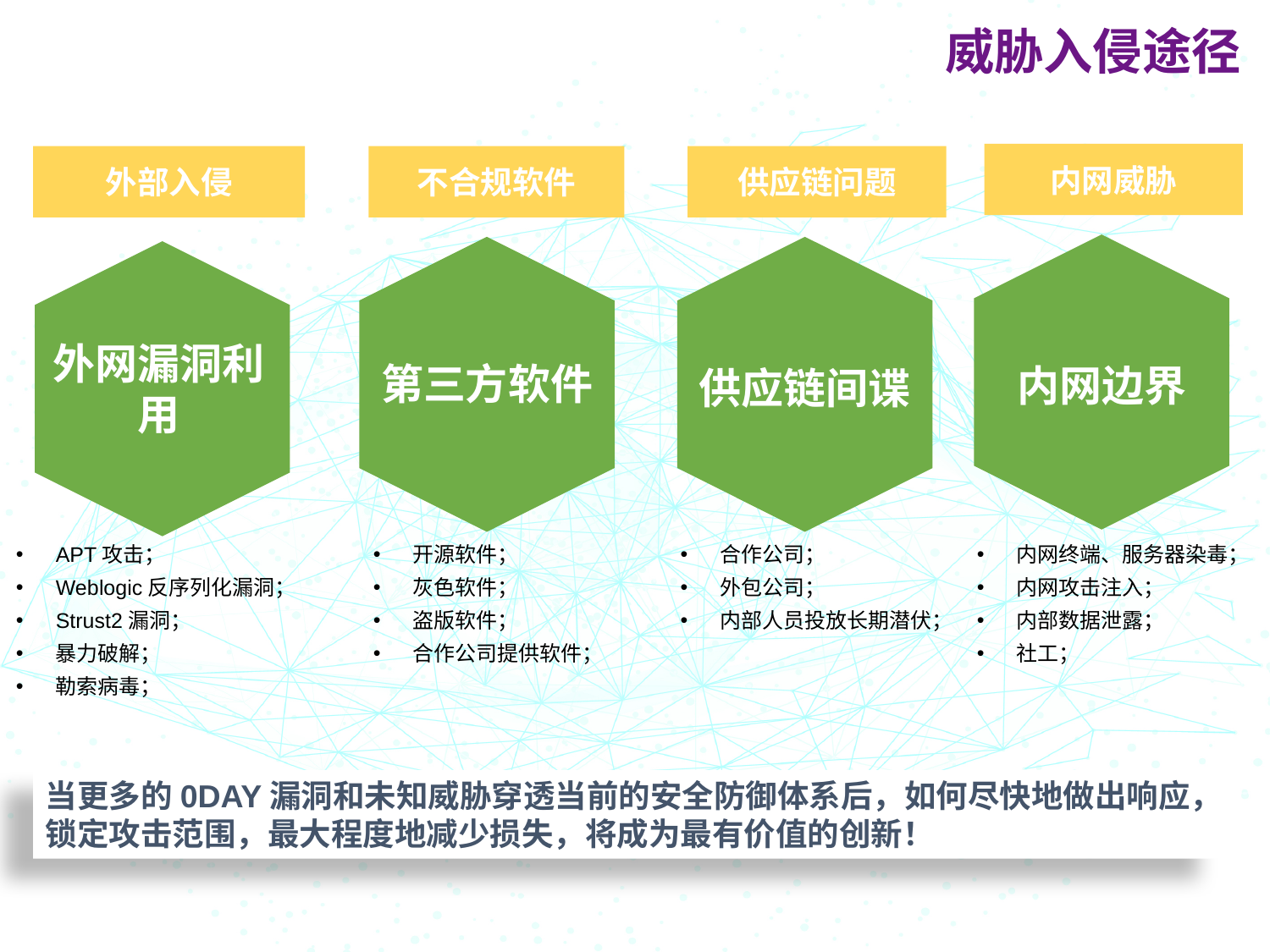

威胁入侵途径
内网威胁
外部入侵
不合规软件
供应链问题

外网漏洞利用
第三方软件
内网边界
供应链间谍
APT攻击；
Weblogic反序列化漏洞；
Strust2漏洞；
暴力破解；
勒索病毒；
开源软件；
灰色软件；
盗版软件；
合作公司提供软件；

合作公司；
外包公司；
内部人员投放长期潜伏；
内网终端、服务器染毒；
内网攻击注入；
内部数据泄露；
社工；

当更多的0DAY漏洞和未知威胁穿透当前的安全防御体系后，如何尽快地做出响应，锁定攻击范围，最大程度地减少损失，将成为最有价值的创新！